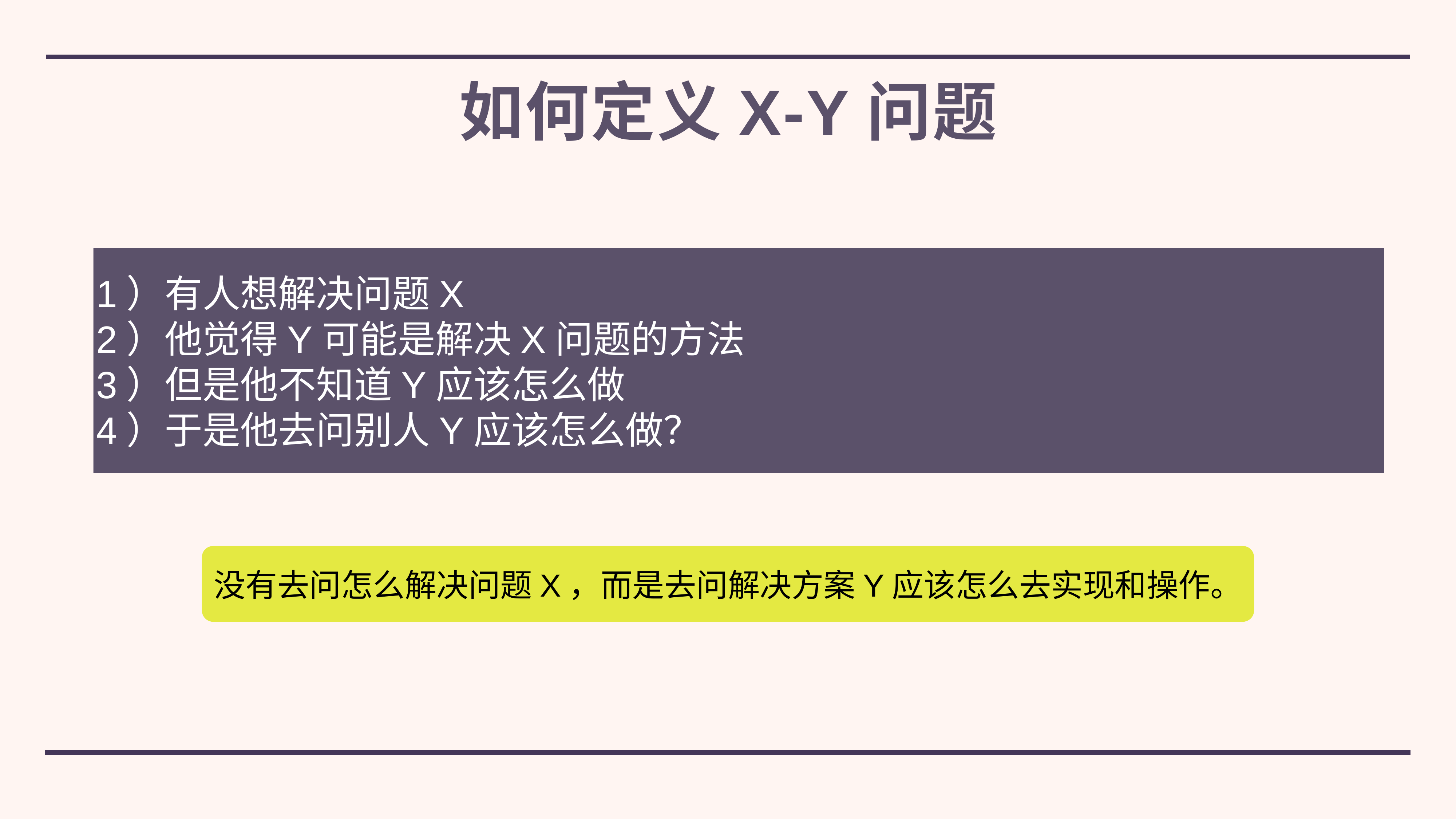

# 如何定义X-Y问题
1）有人想解决问题X
2）他觉得Y可能是解决X问题的方法
3）但是他不知道Y应该怎么做
4）于是他去问别人Y应该怎么做？
没有去问怎么解决问题X，而是去问解决方案Y应该怎么去实现和操作。